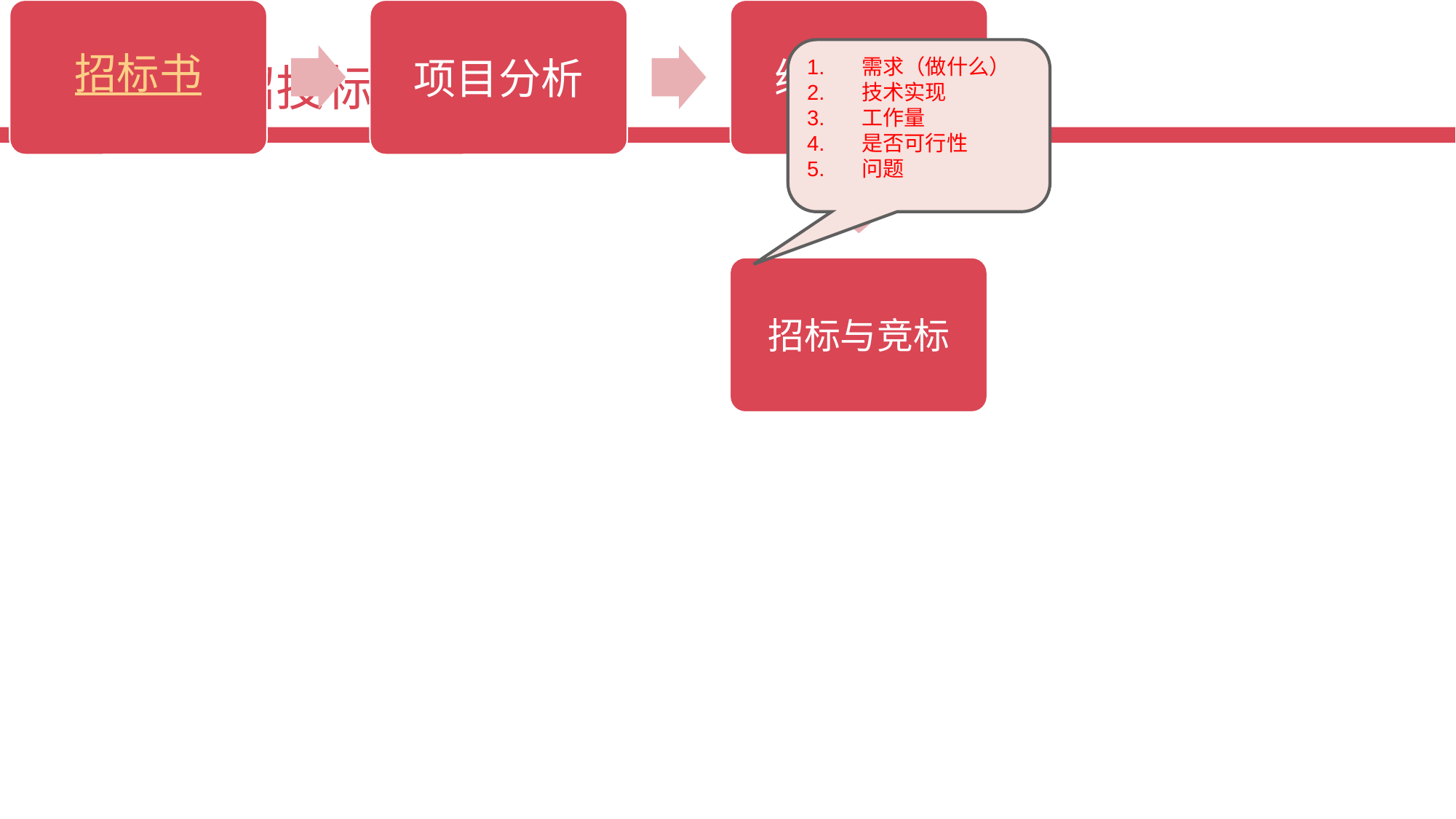

需求（做什么）
技术实现
工作量
是否可行性
问题

# SPM招投标过程
招标书

项目分析

编写标书

招标与竞标

50